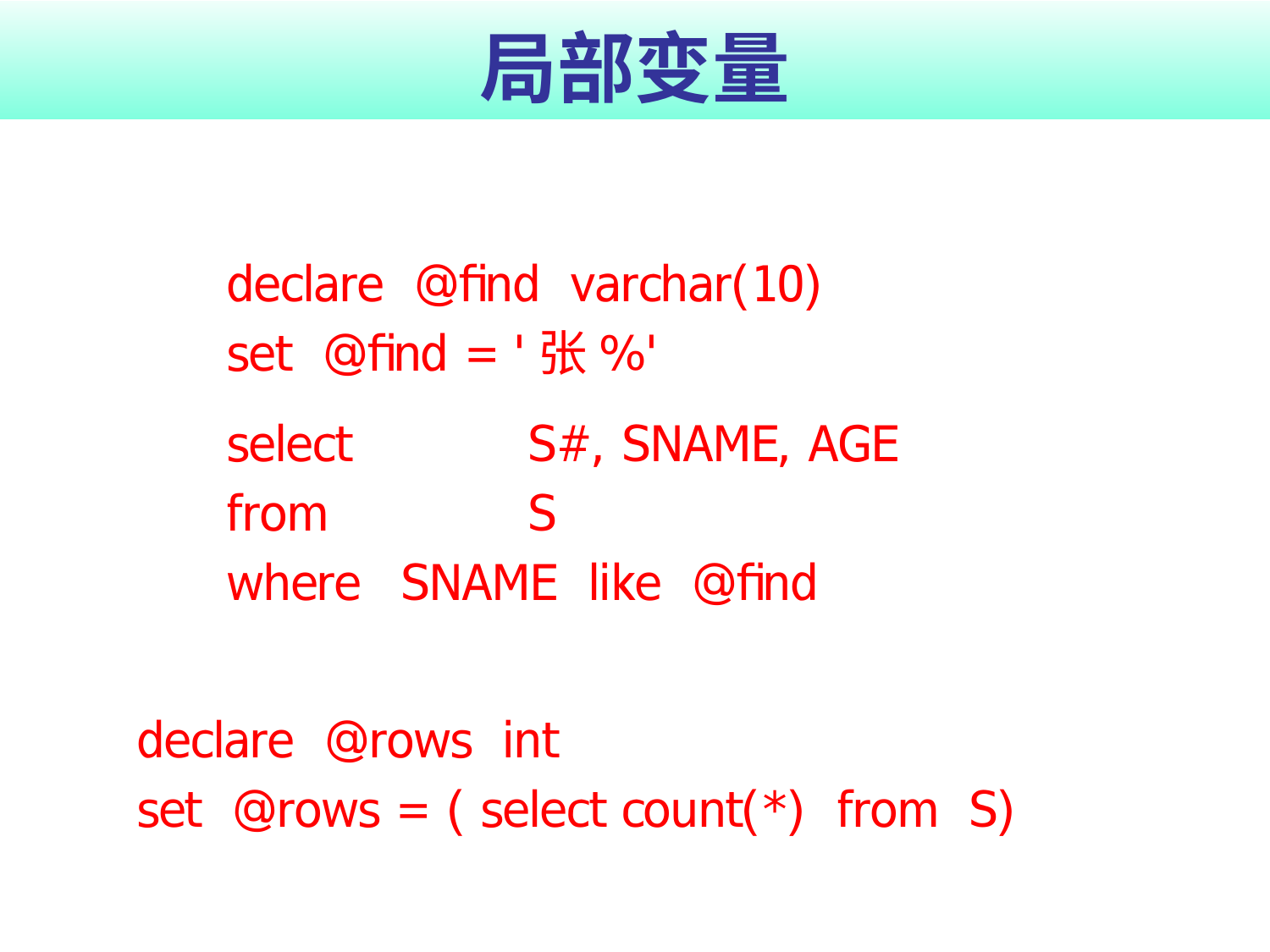

# 局部变量
declare  @find  varchar(10)
set  @find = '张%'
select		S#, SNAME, AGE
from 		S
where 	SNAME  like  @find
declare  @rows  int
set  @rows = ( select count(*)  from  S)